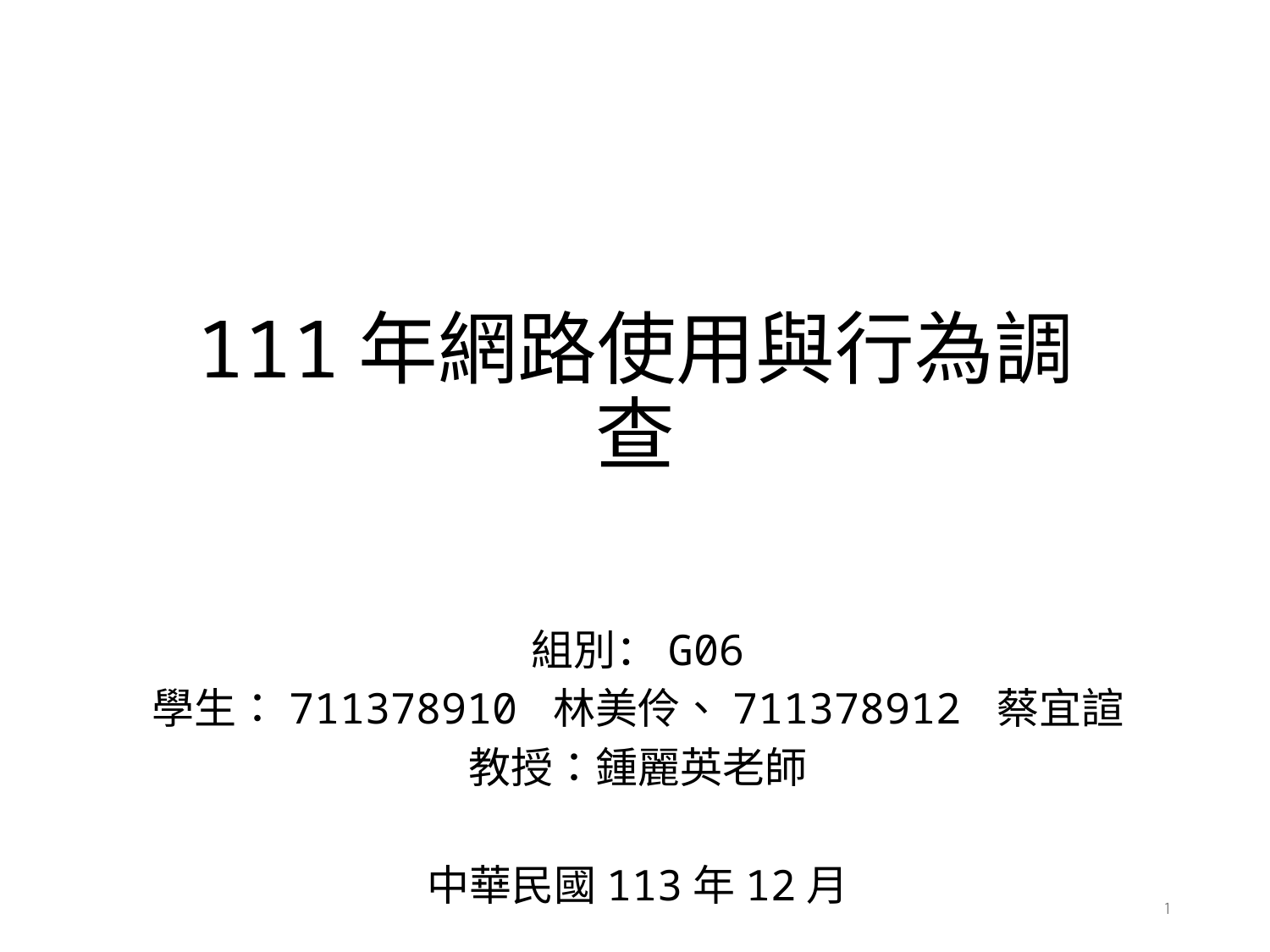

# 111年網路使用與行為調查
組別：G06
學生：711378910 林美伶、711378912 蔡宜諠
教授：鍾麗英老師

中華民國113年12月
1